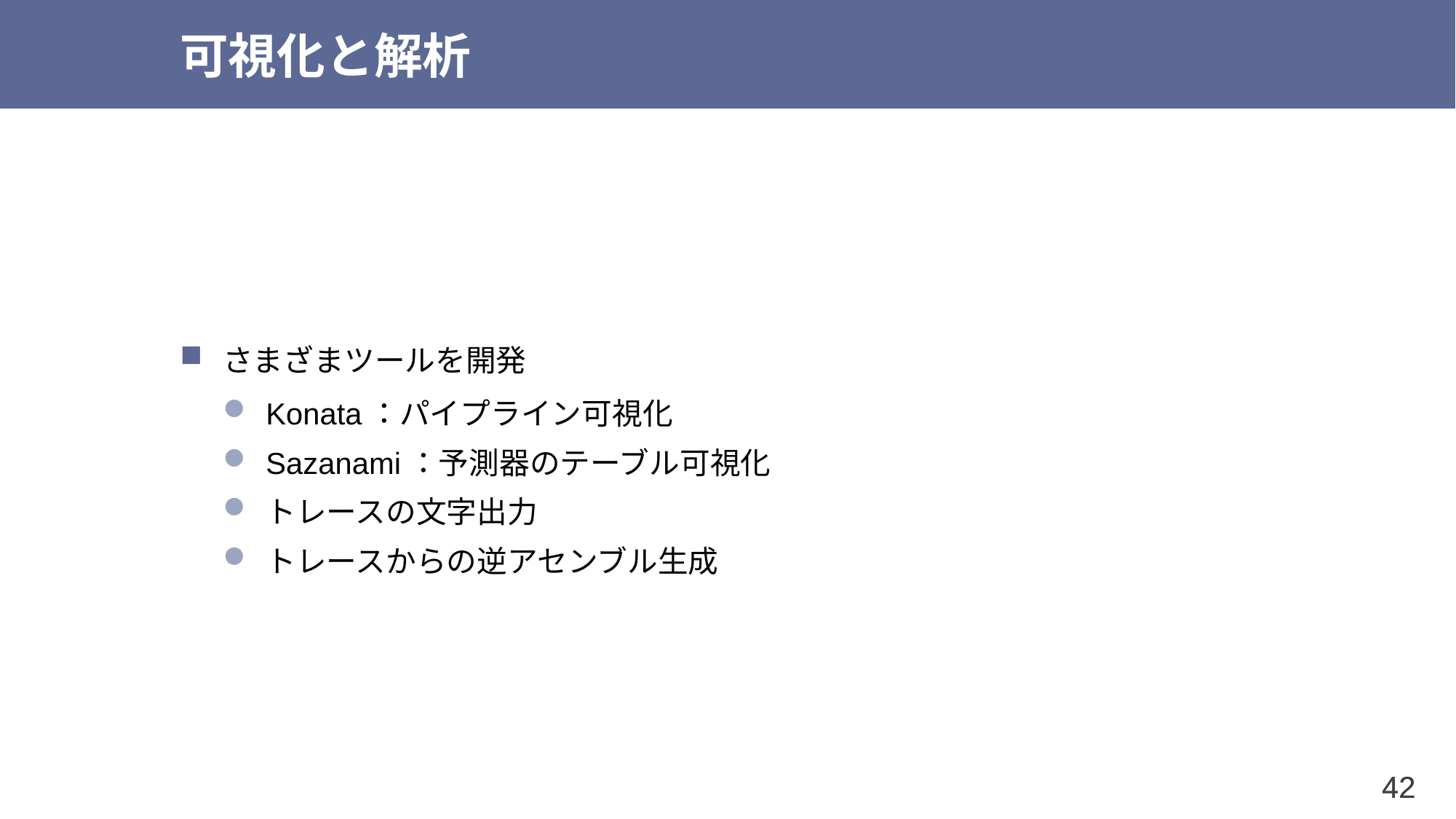

# 可視化と解析
さまざまツールを開発
Konata：パイプライン可視化
Sazanami：予測器のテーブル可視化
トレースの文字出力
トレースからの逆アセンブル生成